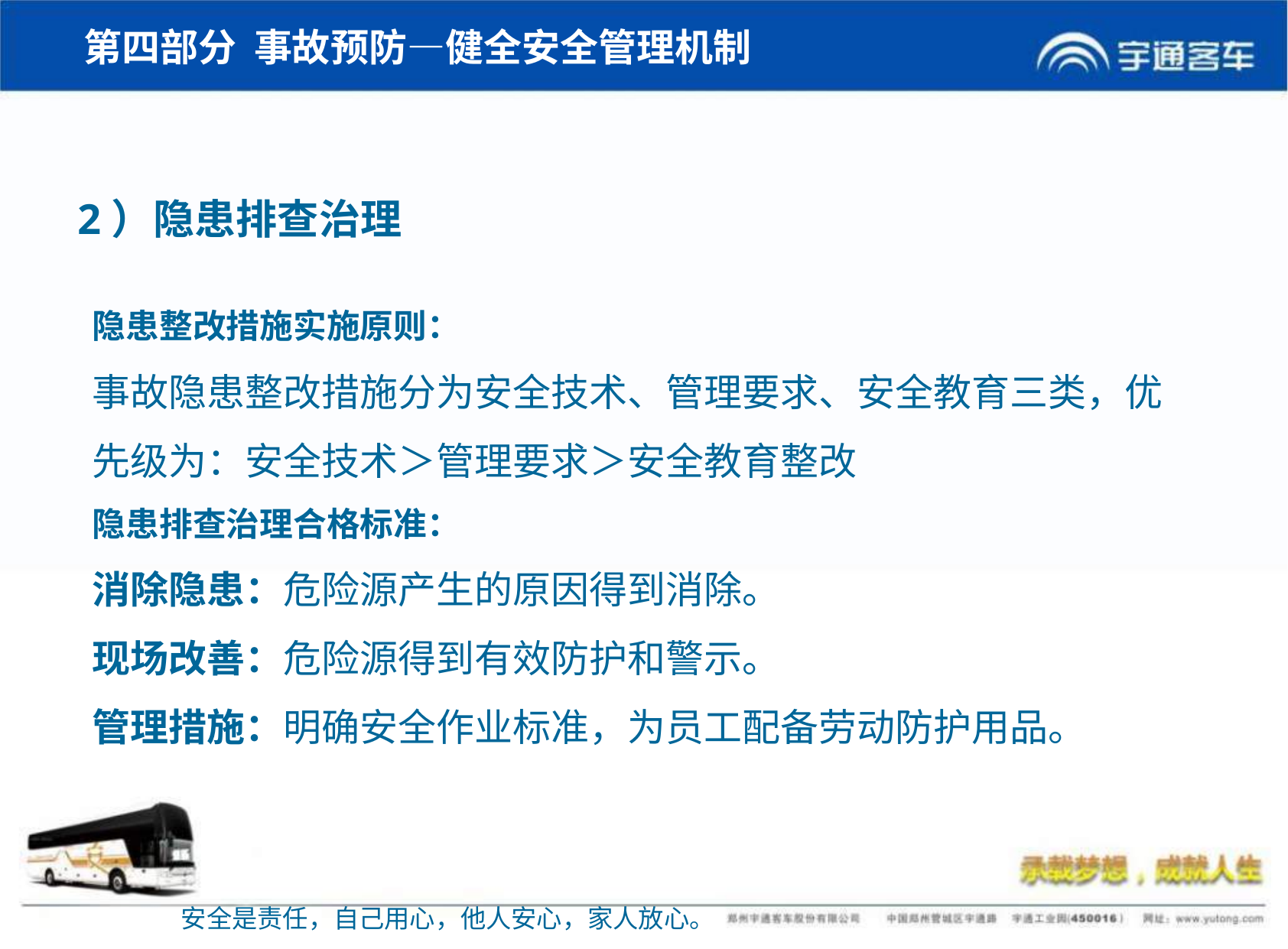

第四部分  事故预防—健全安全管理机制
2）隐患排查治理
隐患整改措施实施原则：
事故隐患整改措施分为安全技术、管理要求、安全教育三类，优先级为：安全技术＞管理要求＞安全教育整改
隐患排查治理合格标准：
消除隐患：危险源产生的原因得到消除。
现场改善：危险源得到有效防护和警示。
管理措施：明确安全作业标准，为员工配备劳动防护用品。